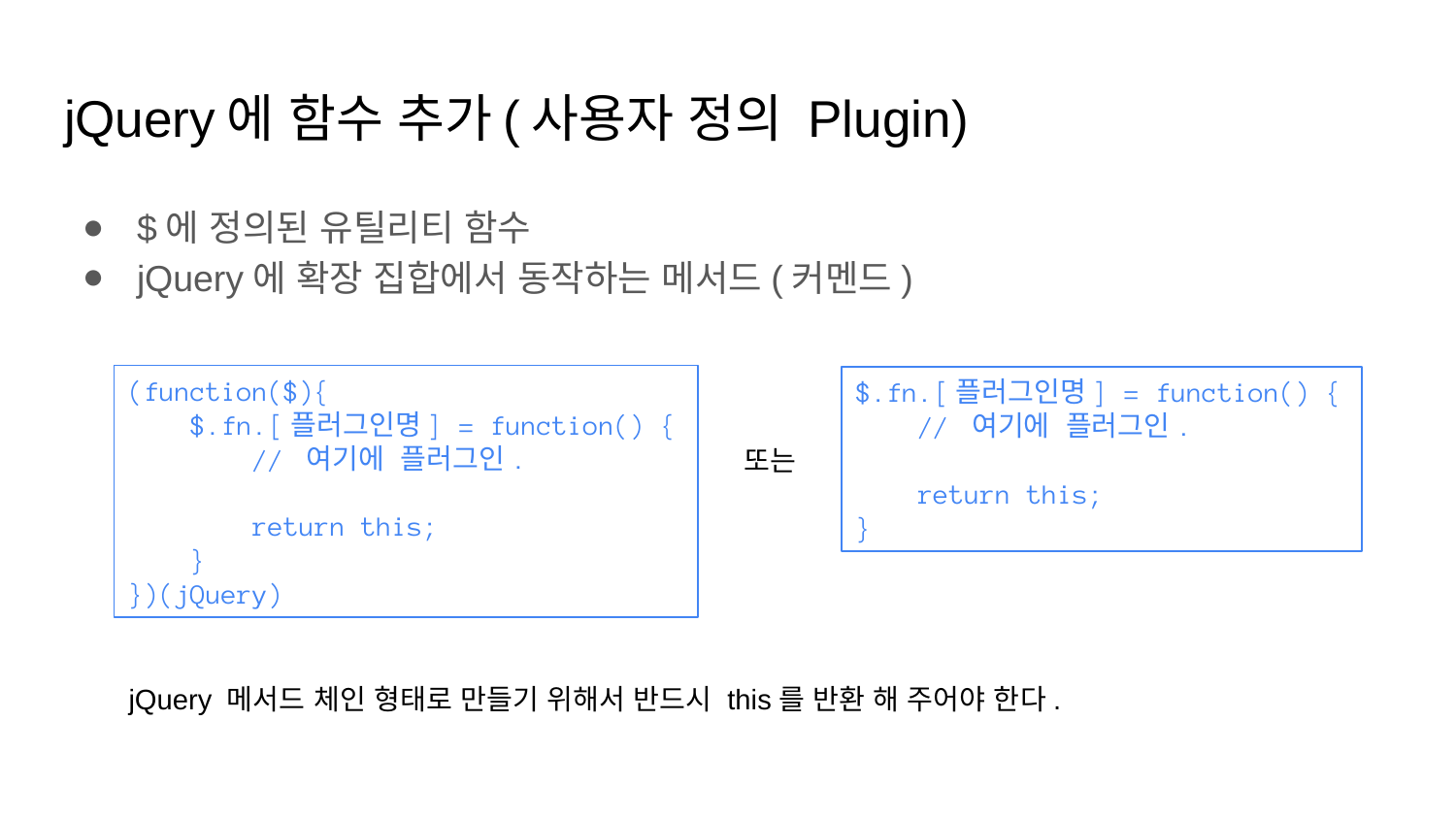

# jQuery에 함수 추가(사용자 정의 Plugin)
$에 정의된 유틸리티 함수
jQuery에 확장 집합에서 동작하는 메서드(커멘드)

(function($){
    $.fn.[플러그인명] = function() {
        // 여기에 플러그인.

        return this;
    }
})(jQuery)
$.fn.[플러그인명] = function() {
    // 여기에 플러그인.

    return this;
}
또는
jQuery 메서드 체인 형태로 만들기 위해서 반드시 this를 반환 해 주어야 한다.